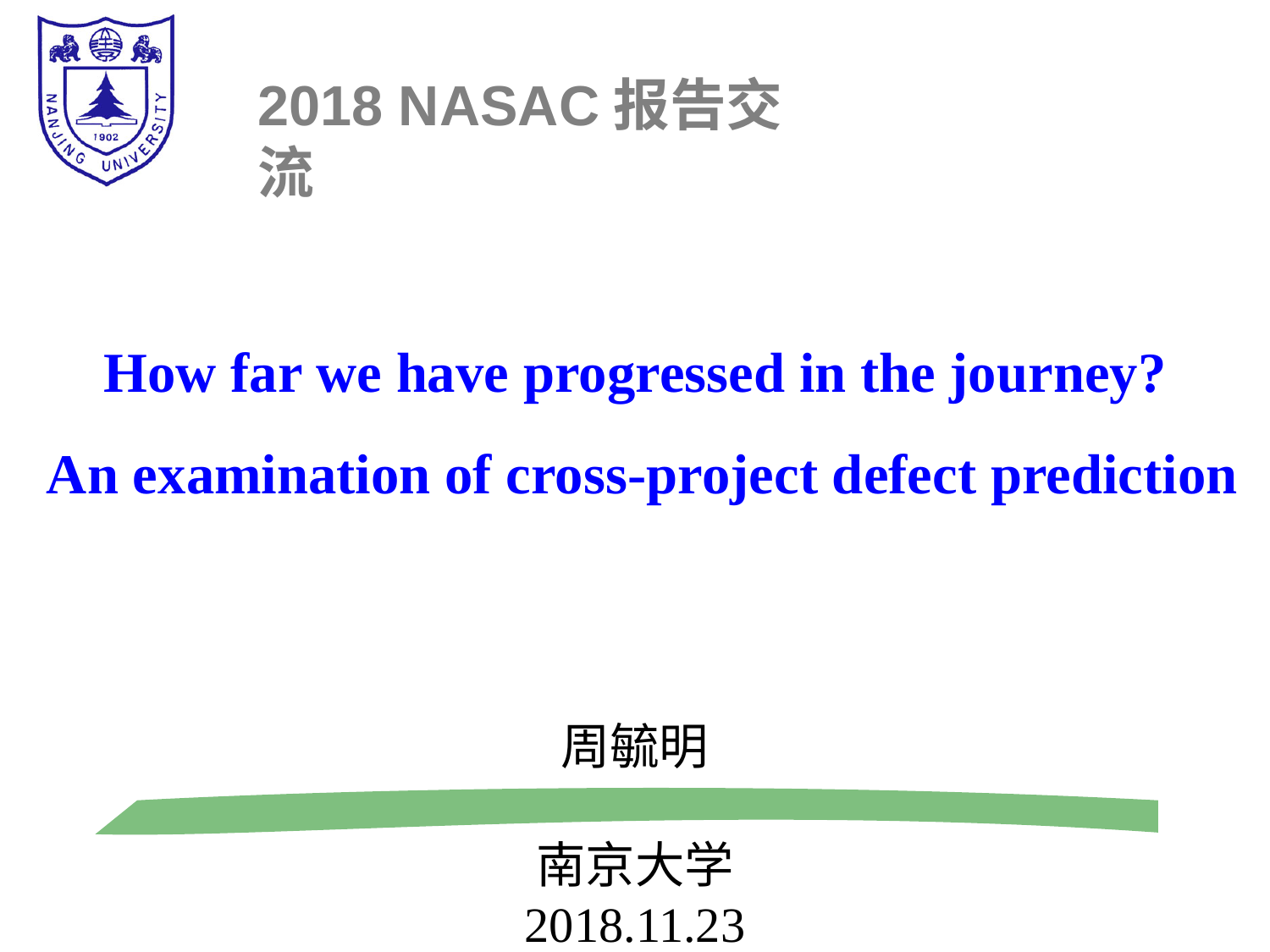

2018 NASAC报告交流
How far we have progressed in the journey?
An examination of cross-project defect prediction
周毓明

南京大学
2018.11.23